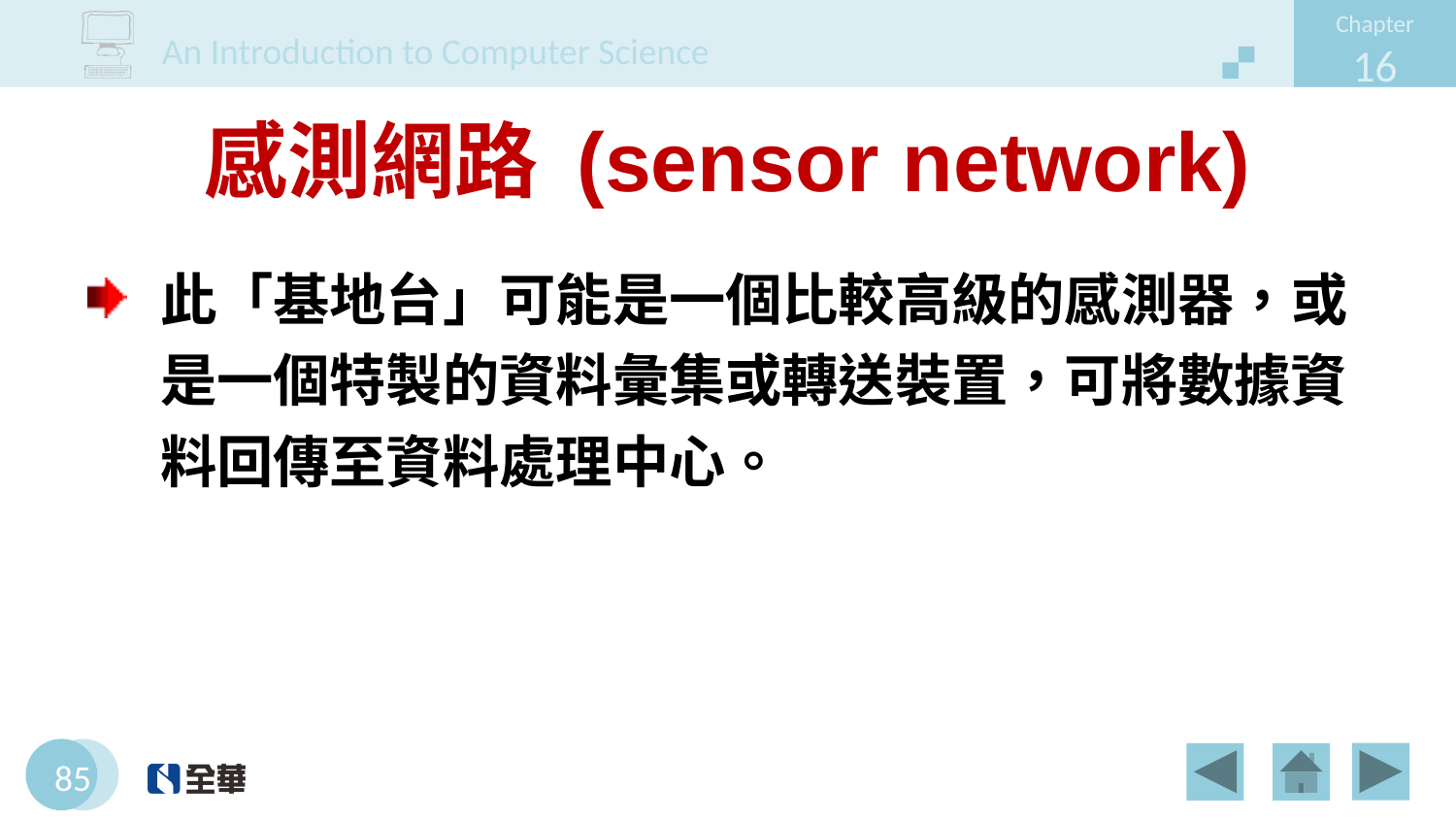

# 感測網路 (sensor network)
此「基地台」可能是一個比較高級的感測器，或是一個特製的資料彙集或轉送裝置，可將數據資料回傳至資料處理中心。